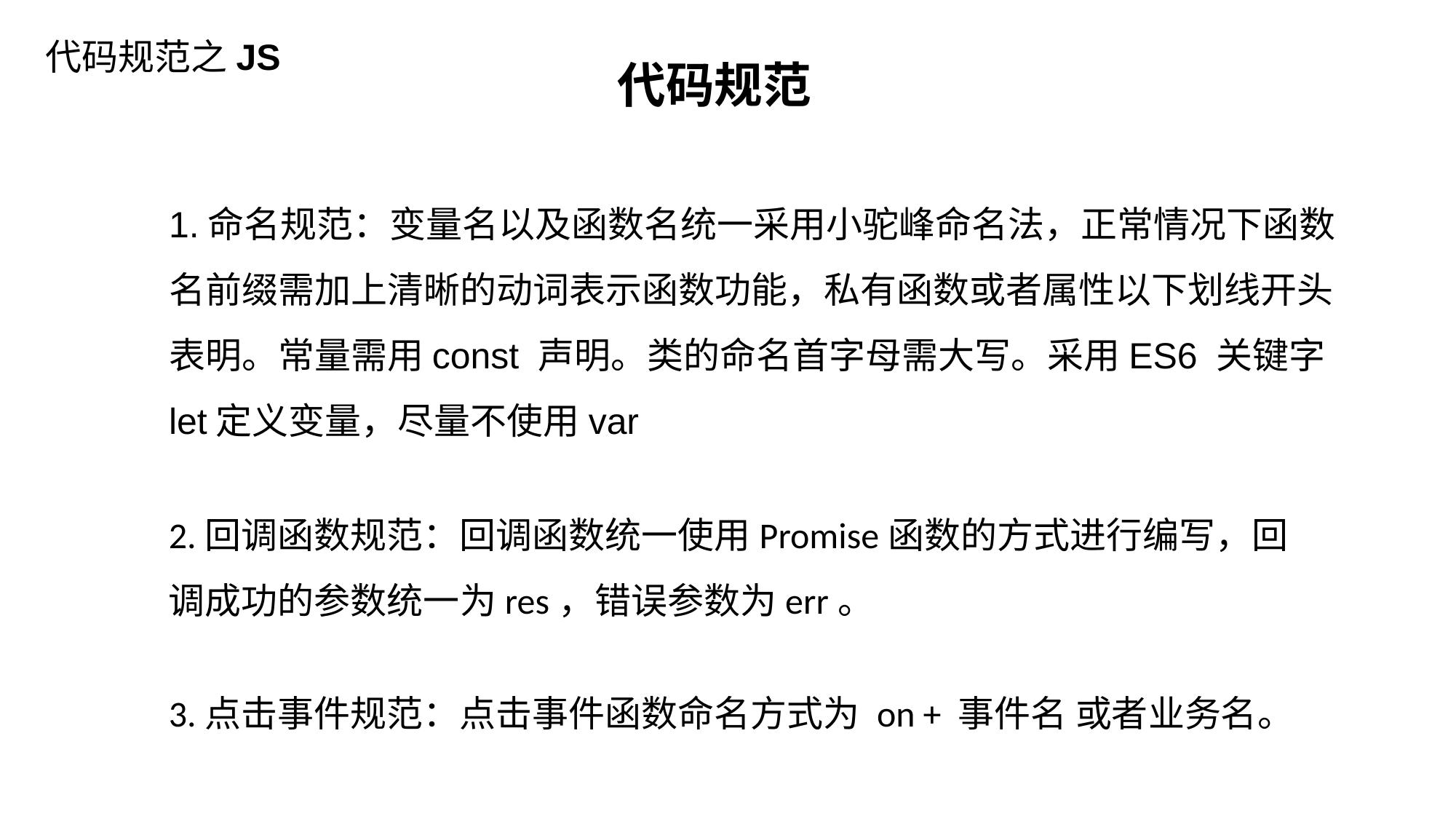

代码规范之JS
代码规范
1.命名规范：变量名以及函数名统一采用小驼峰命名法，正常情况下函数名前缀需加上清晰的动词表示函数功能，私有函数或者属性以下划线开头表明。常量需用const 声明。类的命名首字母需大写。采用ES6 关键字let定义变量，尽量不使用var
2.回调函数规范：回调函数统一使用Promise函数的方式进行编写，回调成功的参数统一为res，错误参数为err。
3.点击事件规范：点击事件函数命名方式为 on + 事件名 或者业务名。